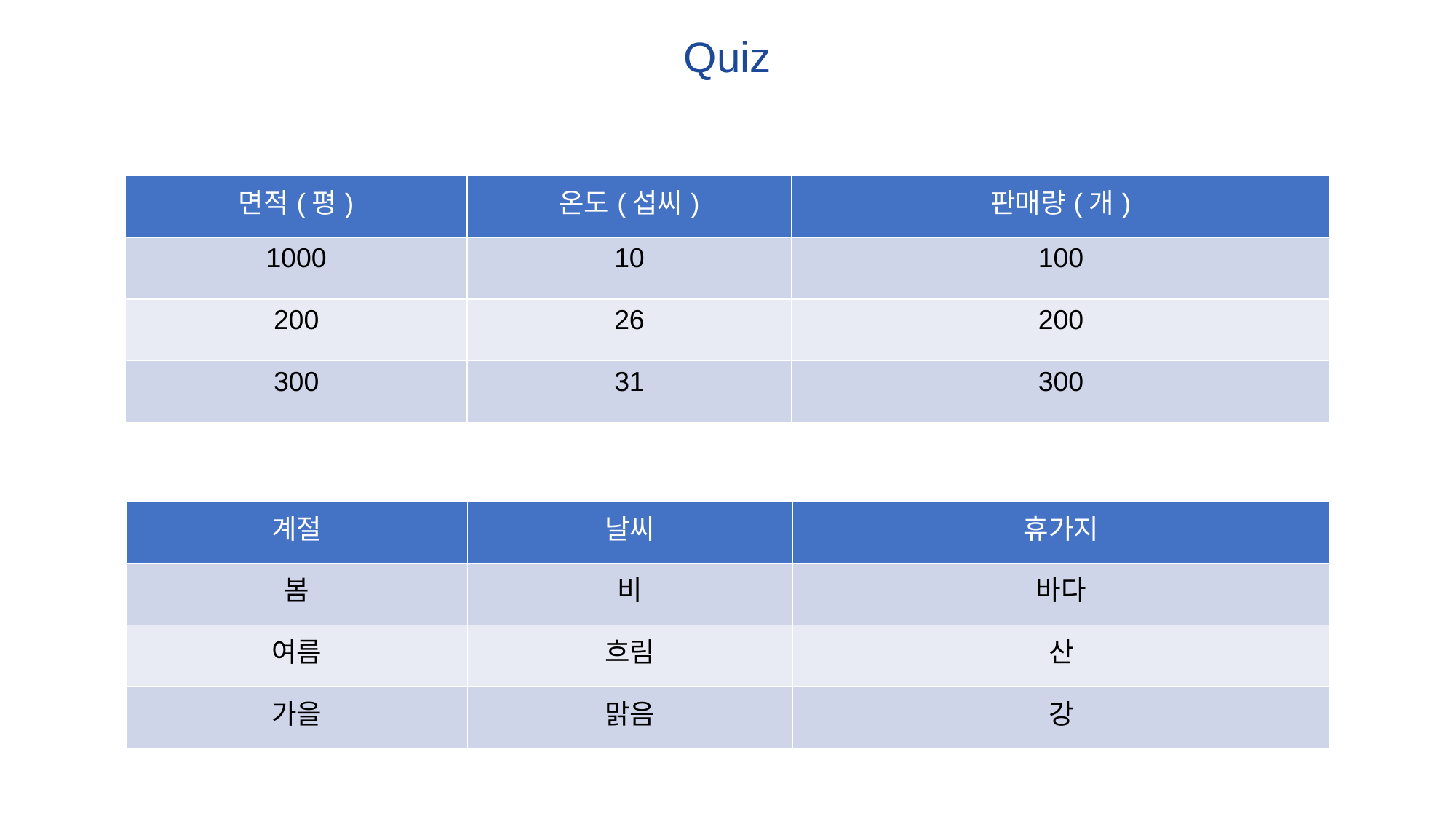

Quiz
| 면적(평) | 온도(섭씨) | 판매량(개) |
| --- | --- | --- |
| 1000 | 10 | 100 |
| 200 | 26 | 200 |
| 300 | 31 | 300 |
| 계절 | 날씨 | 휴가지 |
| --- | --- | --- |
| 봄 | 비 | 바다 |
| 여름 | 흐림 | 산 |
| 가을 | 맑음 | 강 |